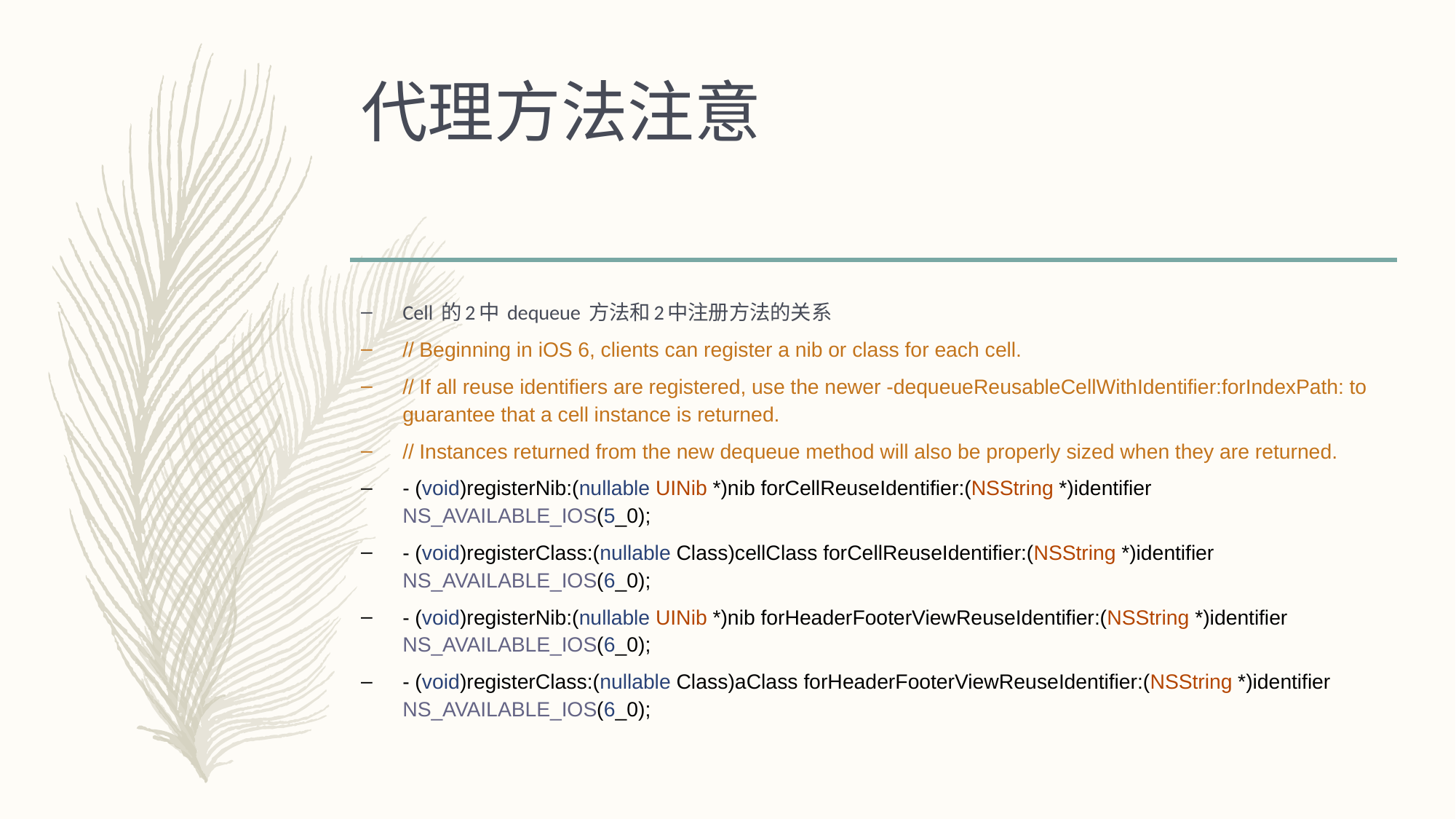

# 代理方法注意
Cell 的2中 dequeue 方法和2中注册方法的关系
// Beginning in iOS 6, clients can register a nib or class for each cell.
// If all reuse identifiers are registered, use the newer -dequeueReusableCellWithIdentifier:forIndexPath: to guarantee that a cell instance is returned.
// Instances returned from the new dequeue method will also be properly sized when they are returned.
- (void)registerNib:(nullable UINib *)nib forCellReuseIdentifier:(NSString *)identifier NS_AVAILABLE_IOS(5_0);
- (void)registerClass:(nullable Class)cellClass forCellReuseIdentifier:(NSString *)identifier NS_AVAILABLE_IOS(6_0);
- (void)registerNib:(nullable UINib *)nib forHeaderFooterViewReuseIdentifier:(NSString *)identifier NS_AVAILABLE_IOS(6_0);
- (void)registerClass:(nullable Class)aClass forHeaderFooterViewReuseIdentifier:(NSString *)identifier NS_AVAILABLE_IOS(6_0);